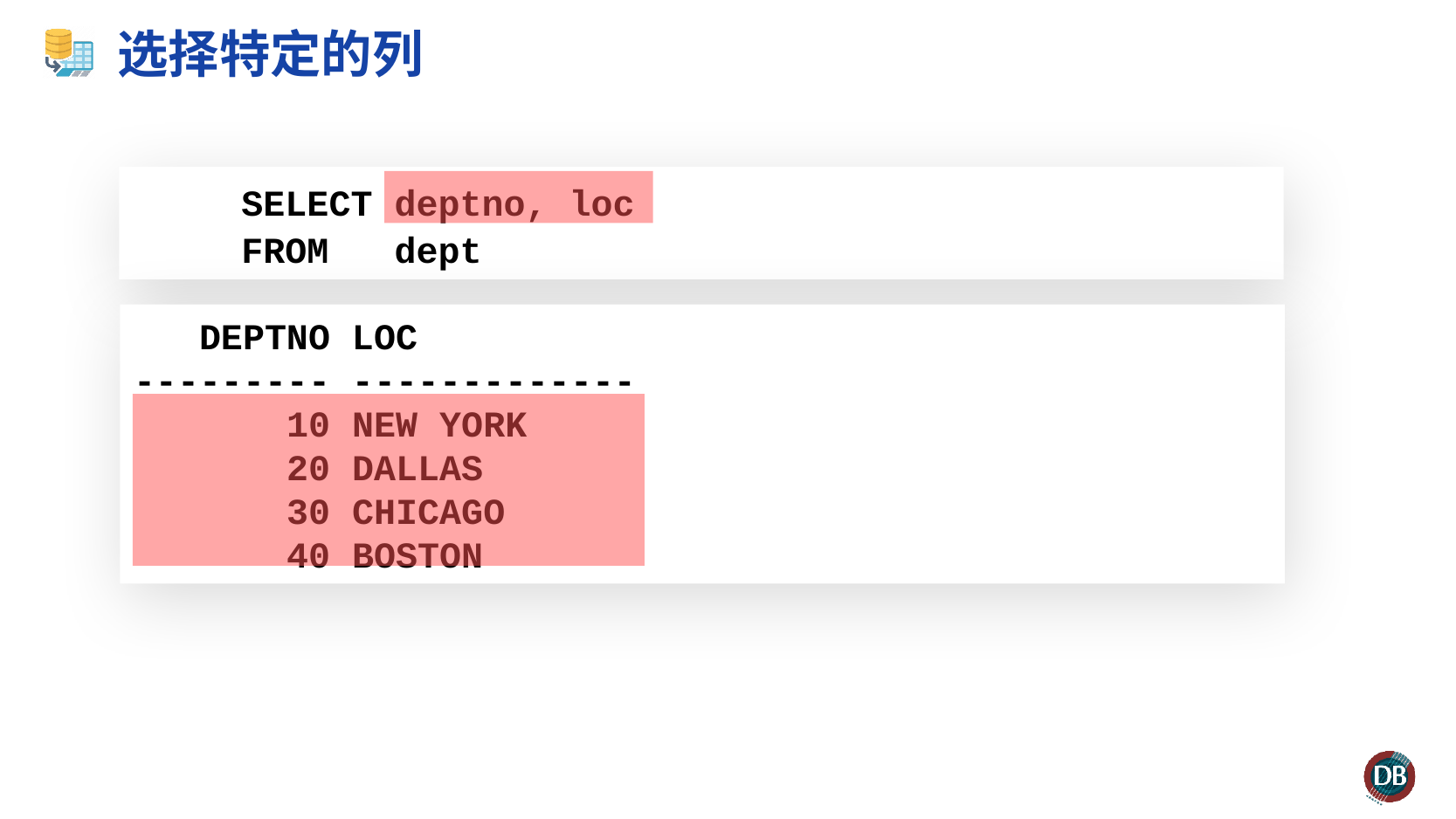

# 选择特定的列
     SELECT deptno, loc
     FROM   dept

   DEPTNO LOC
--------- -------------
       10 NEW YORK
       20 DALLAS
       30 CHICAGO
       40 BOSTON